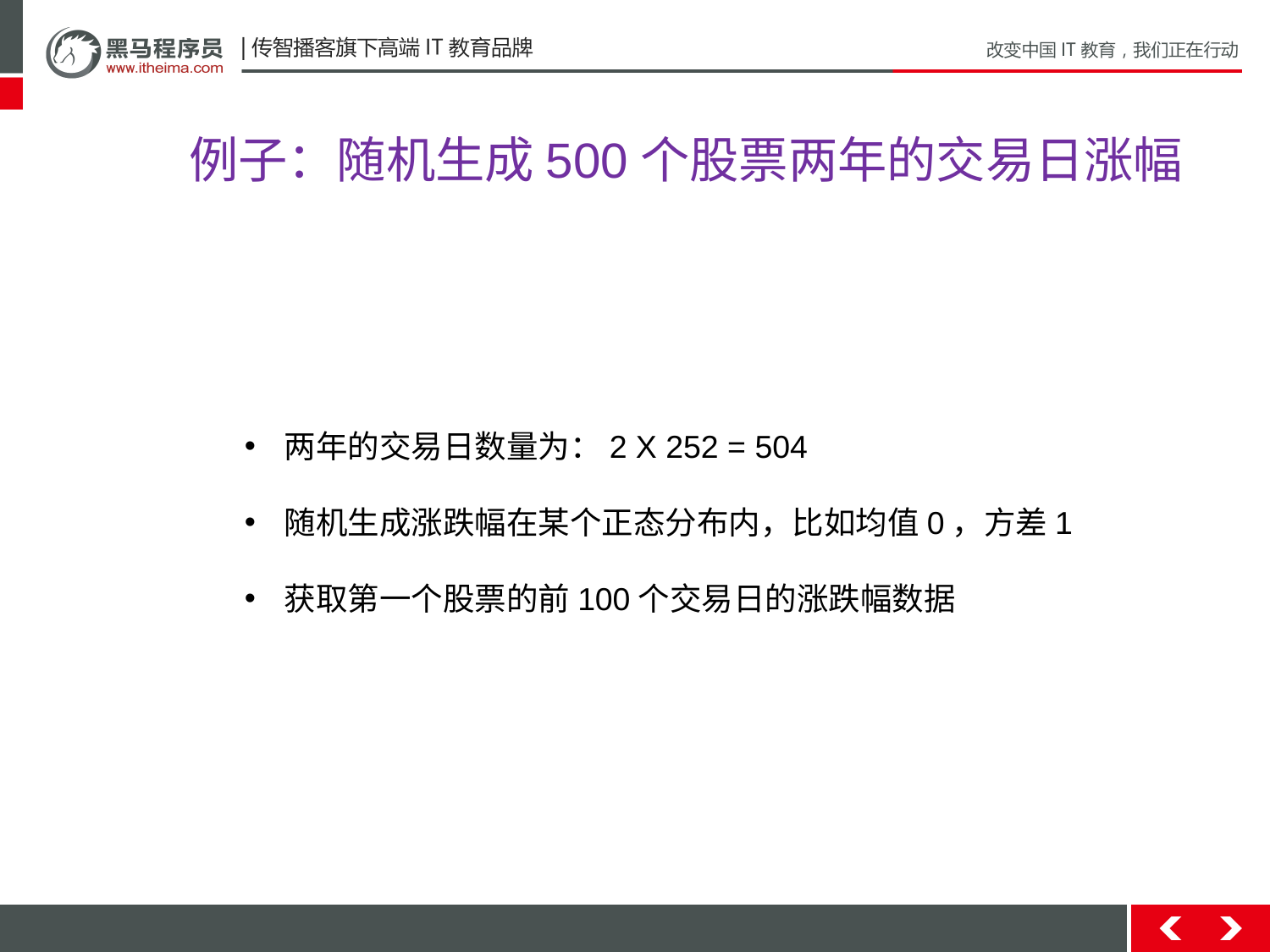

例子：随机生成500个股票两年的交易日涨幅
两年的交易日数量为：2 X 252 = 504

随机生成涨跌幅在某个正态分布内，比如均值0，方差1

获取第一个股票的前100个交易日的涨跌幅数据